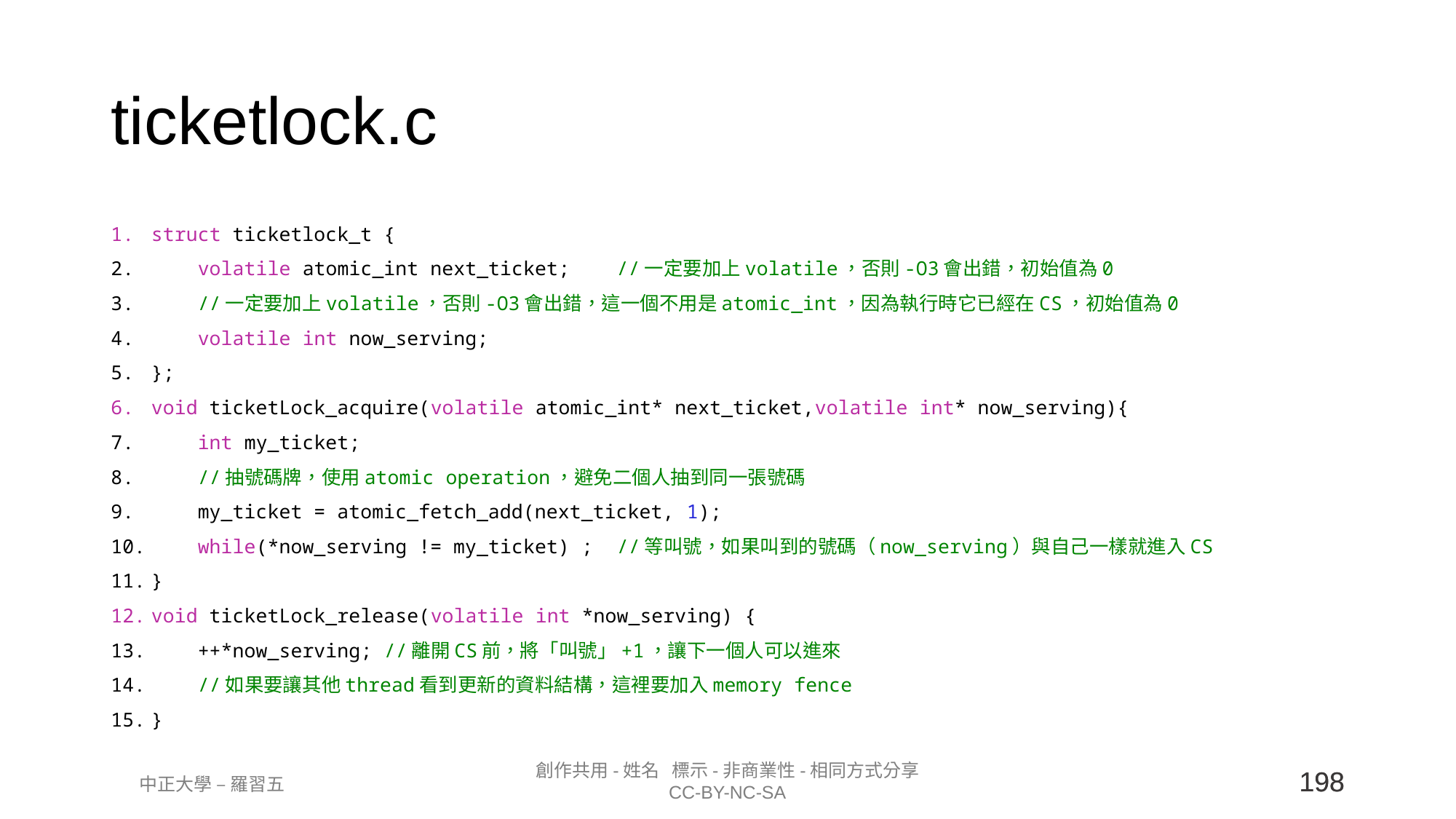

# ticketlock.c
struct ticketlock_t {
    volatile atomic_int next_ticket;    //一定要加上volatile，否則-O3會出錯，初始值為0
    //一定要加上volatile，否則-O3會出錯，這一個不用是atomic_int，因為執行時它已經在CS，初始值為0
    volatile int now_serving;
};
void ticketLock_acquire(volatile atomic_int* next_ticket,volatile int* now_serving){
    int my_ticket;
    //抽號碼牌，使用atomic operation，避免二個人抽到同一張號碼
    my_ticket = atomic_fetch_add(next_ticket, 1);
    while(*now_serving != my_ticket) ;  //等叫號，如果叫到的號碼（now_serving）與自己一樣就進入CS
}
void ticketLock_release(volatile int *now_serving) {
    ++*now_serving; //離開CS前，將「叫號」+1，讓下一個人可以進來
    //如果要讓其他thread看到更新的資料結構，這裡要加入memory fence
}